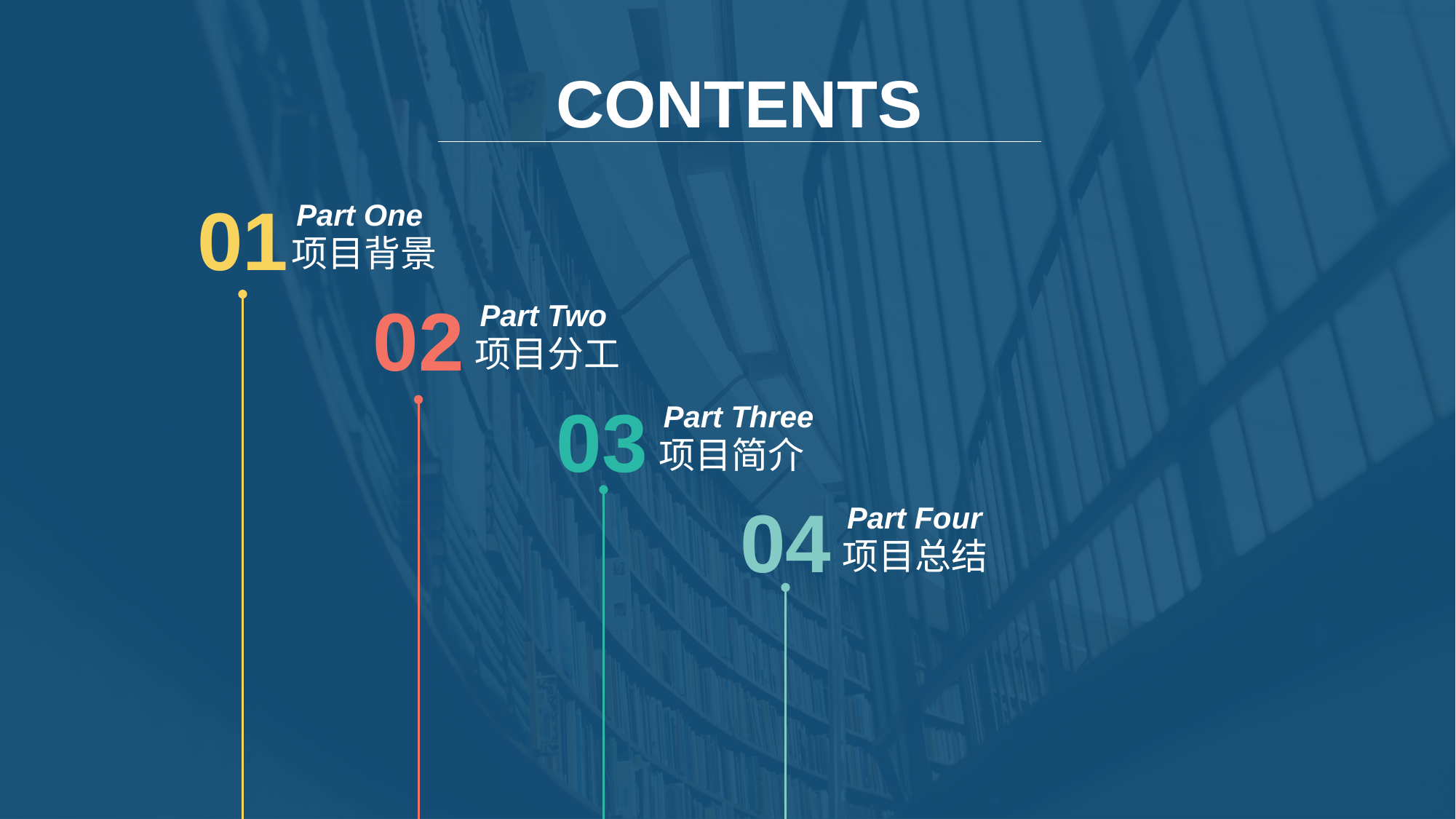

CONTENTS
01
Part One
项目背景
02
Part Two
项目分工
03
Part Three
项目简介
04
Part Four
项目总结